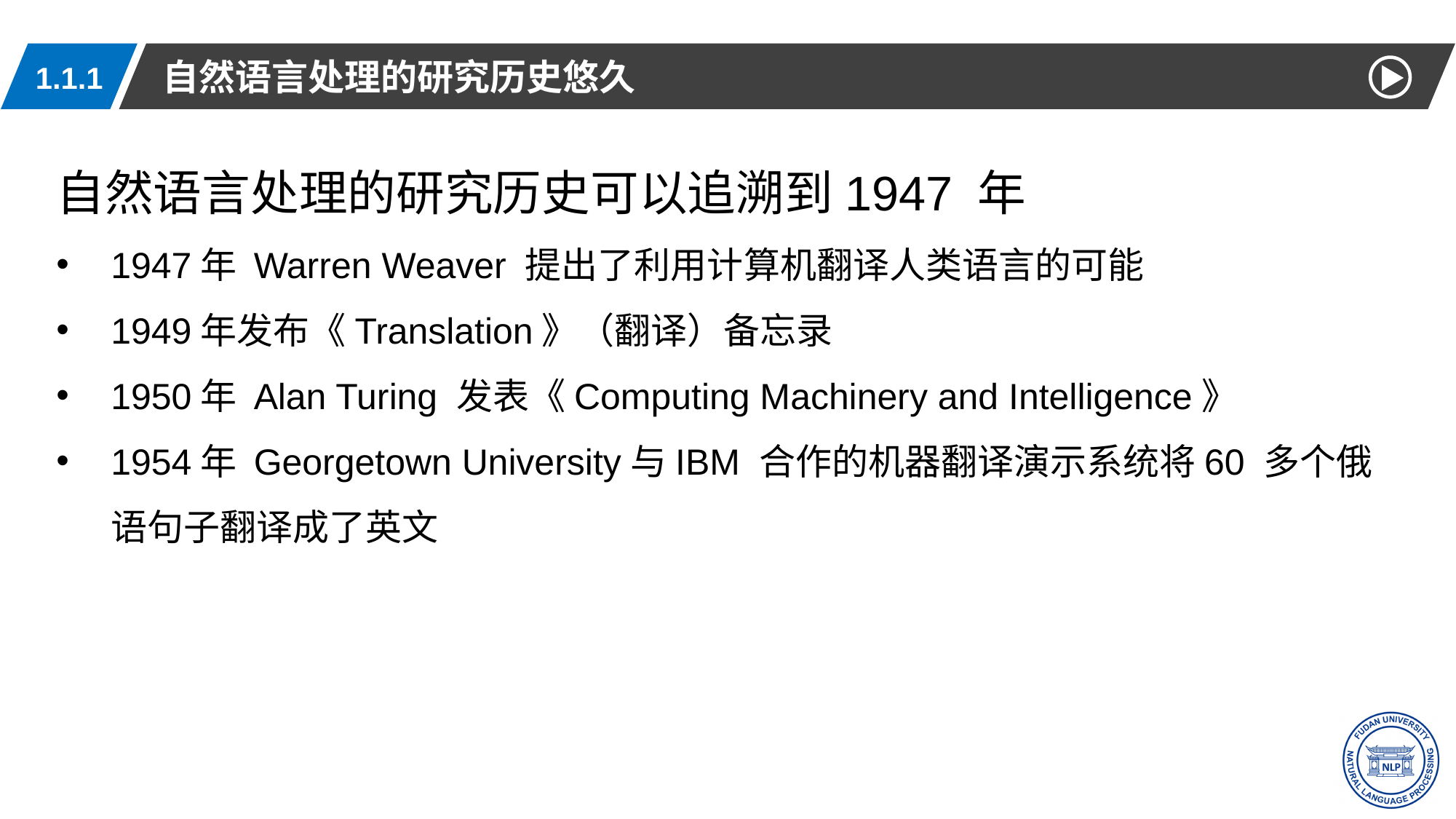

自然语言处理的研究历史悠久
1.1.1

自然语言处理的研究历史可以追溯到1947 年
1947年 Warren Weaver 提出了利用计算机翻译人类语言的可能
1949年发布《Translation》（翻译）备忘录
1950年 Alan Turing 发表《Computing Machinery and Intelligence》
1954年 Georgetown University与IBM 合作的机器翻译演示系统将60 多个俄语句子翻译成了英文

6